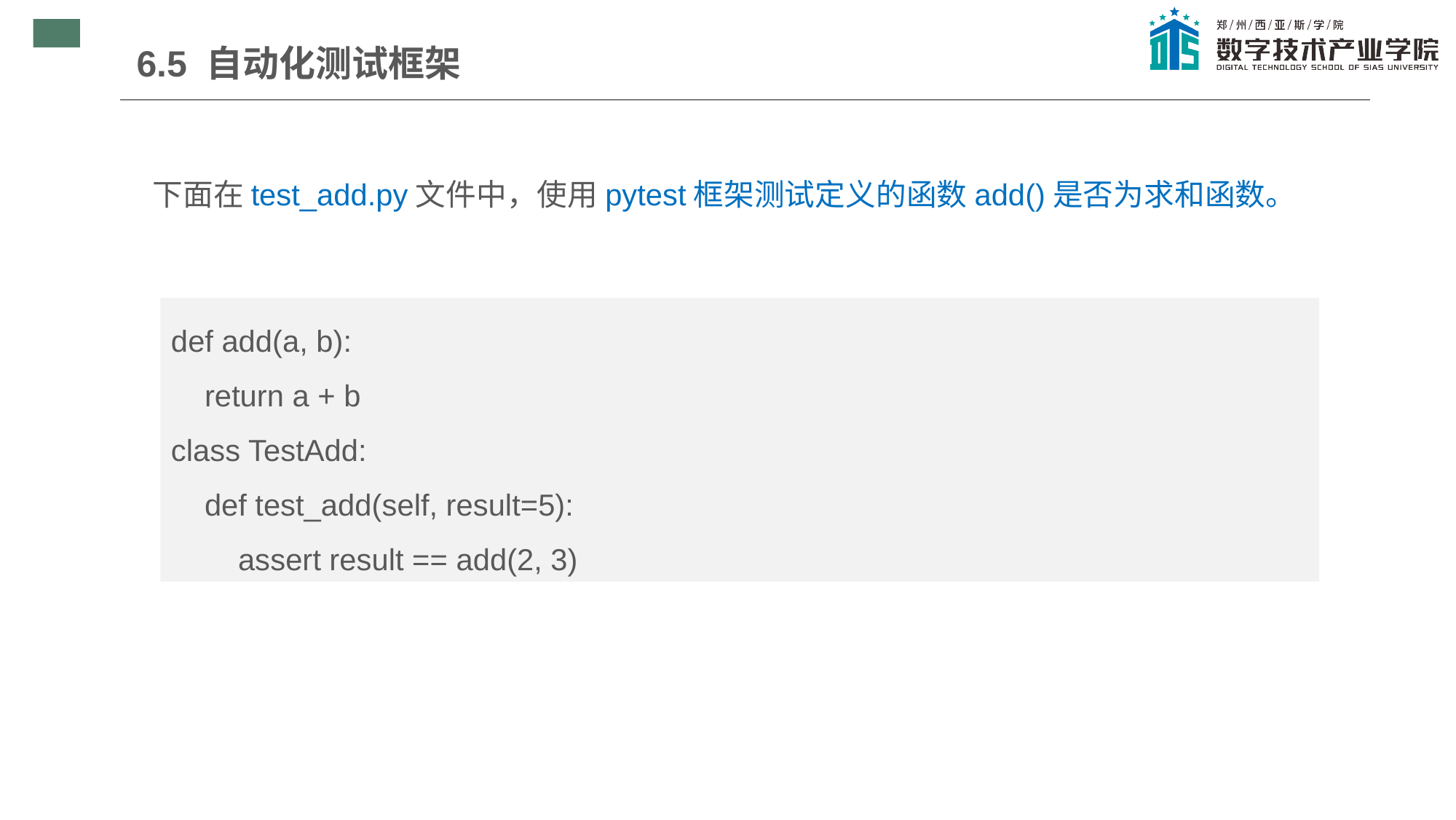

6.5 自动化测试框架
下面在test_add.py文件中，使用pytest框架测试定义的函数add()是否为求和函数。
def add(a, b):
    return a + b
class TestAdd:
    def test_add(self, result=5):
        assert result == add(2, 3)